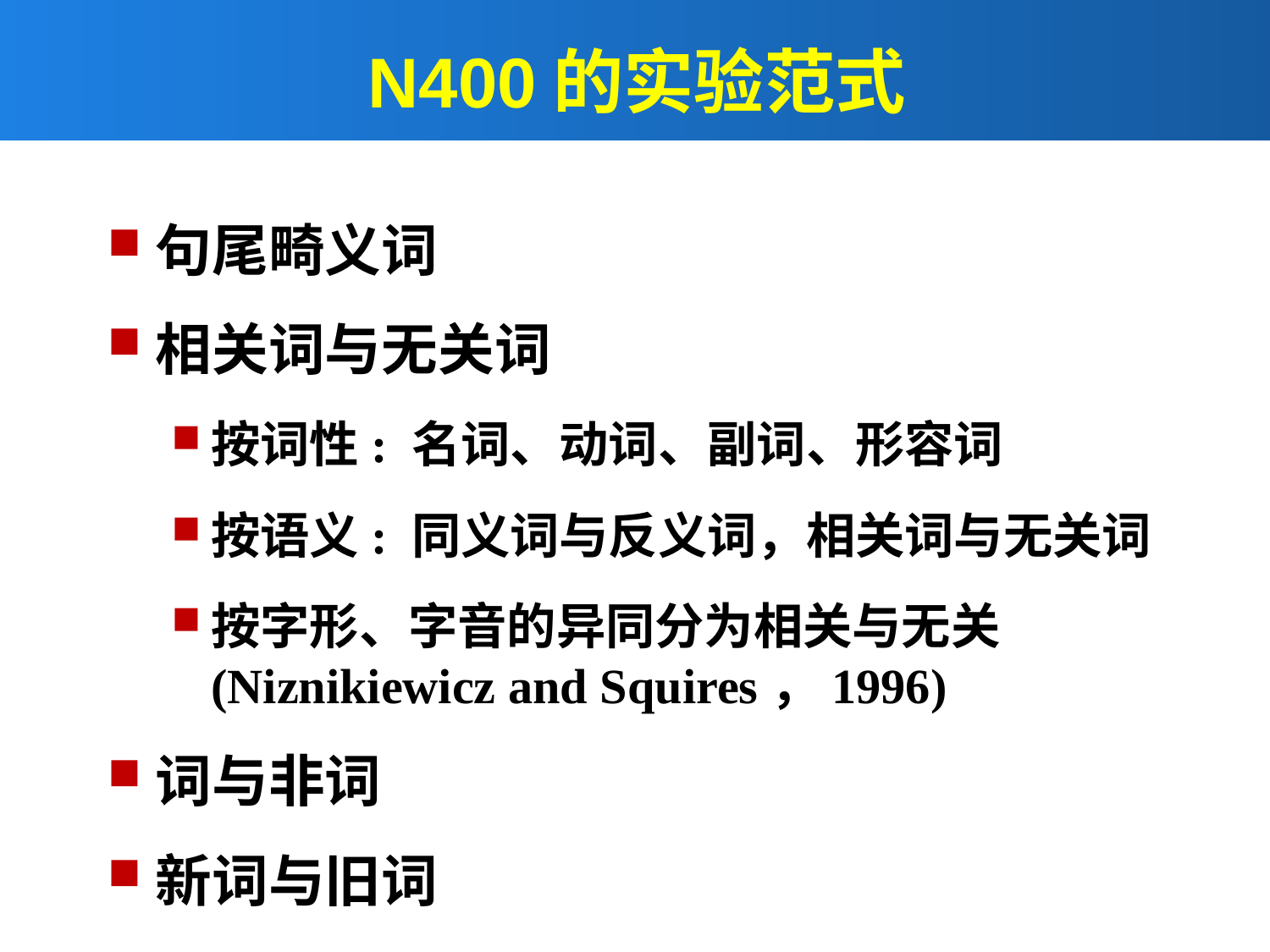

# N400的实验范式
句尾畸义词
相关词与无关词
按词性: 名词、动词、副词、形容词
按语义: 同义词与反义词，相关词与无关词
按字形、字音的异同分为相关与无关(Niznikiewicz and Squires，1996)
词与非词
新词与旧词